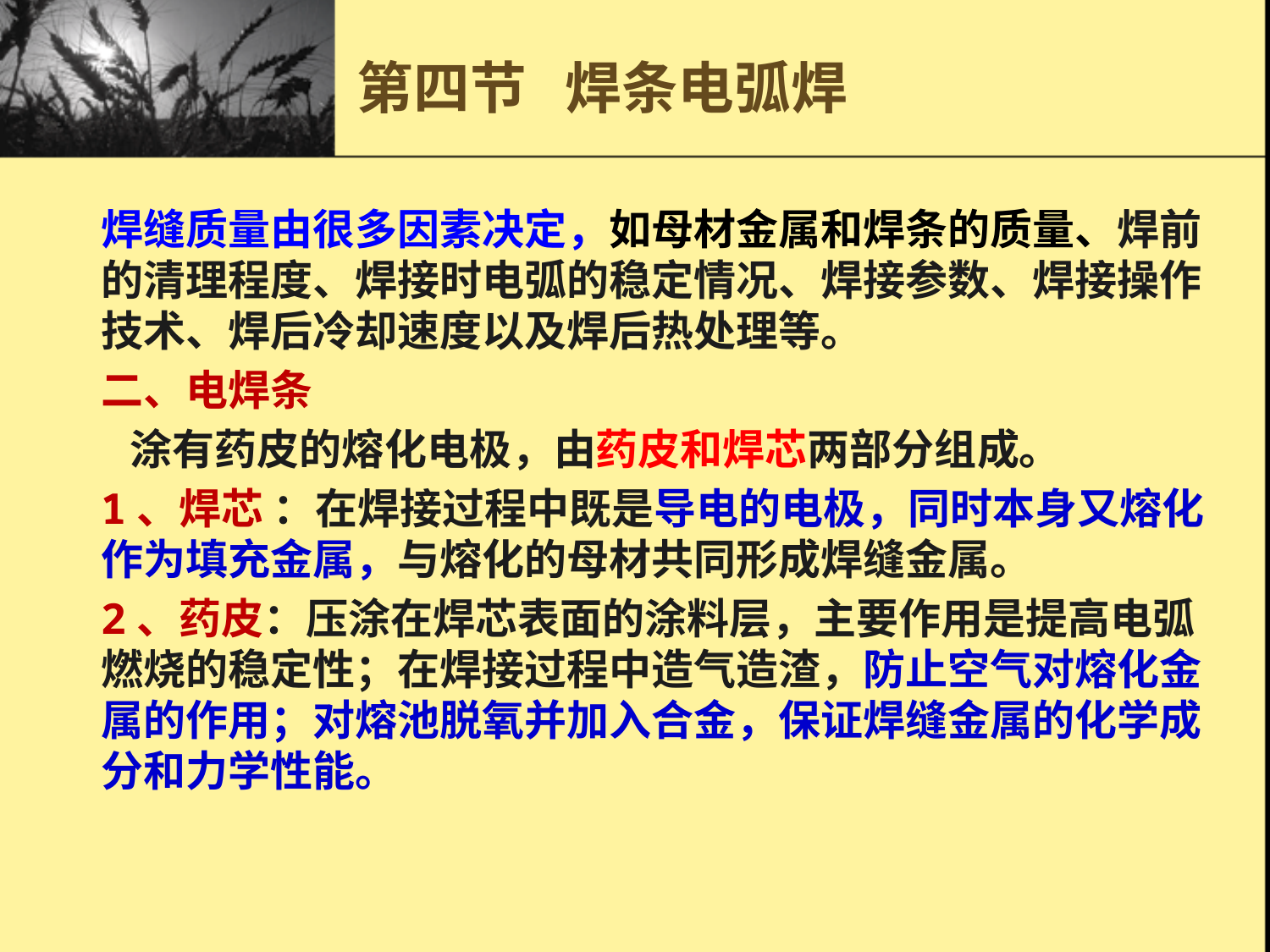

第四节   焊条电弧焊
焊缝质量由很多因素决定，如母材金属和焊条的质量、焊前的清理程度、焊接时电弧的稳定情况、焊接参数、焊接操作技术、焊后冷却速度以及焊后热处理等。
二、电焊条
  涂有药皮的熔化电极，由药皮和焊芯两部分组成。
1、焊芯 ：在焊接过程中既是导电的电极，同时本身又熔化作为填充金属，与熔化的母材共同形成焊缝金属。
2、药皮：压涂在焊芯表面的涂料层，主要作用是提高电弧燃烧的稳定性；在焊接过程中造气造渣，防止空气对熔化金属的作用；对熔池脱氧并加入合金，保证焊缝金属的化学成分和力学性能。